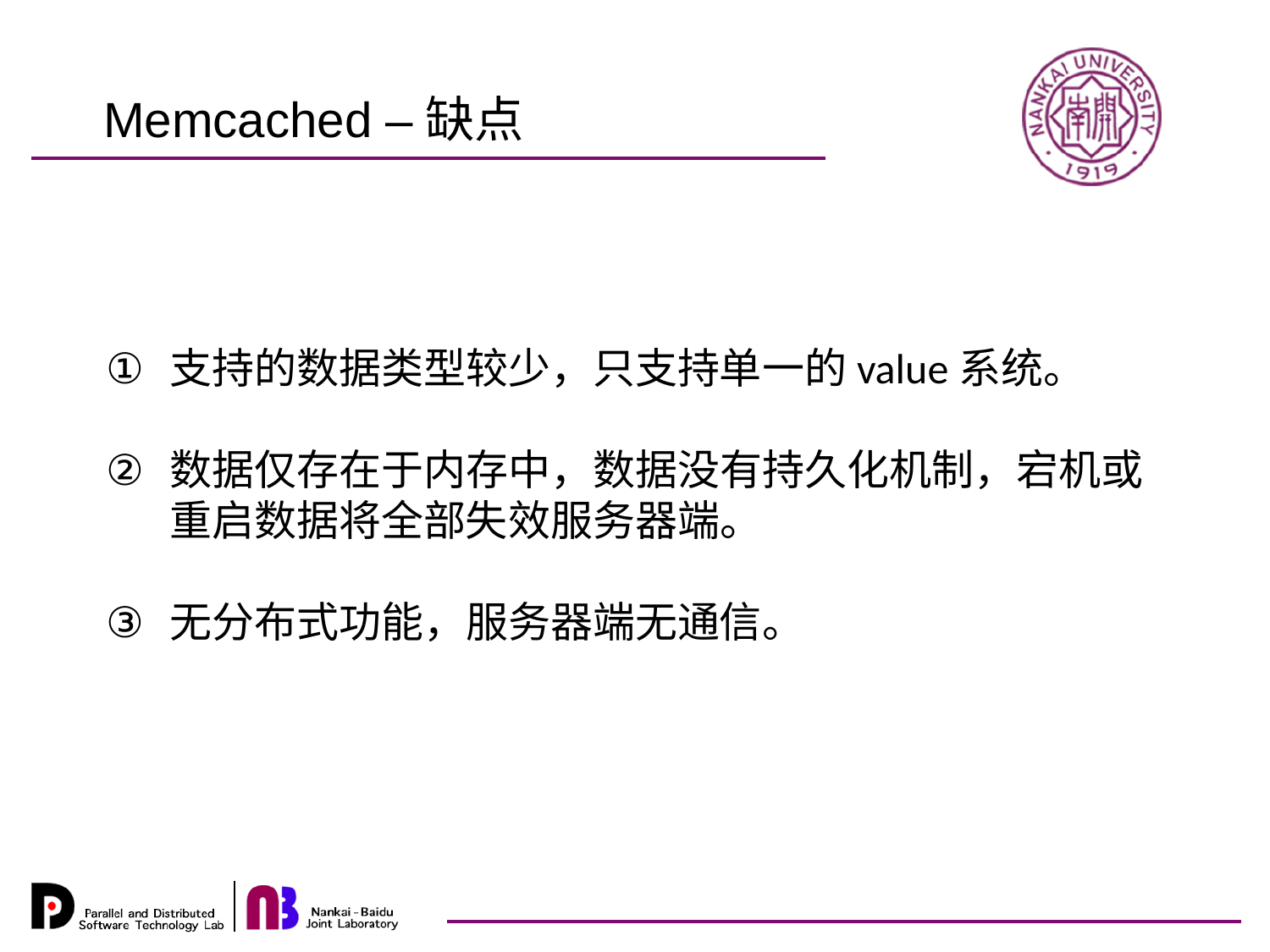

Memcached –缺点

支持的数据类型较少，只支持单一的value系统。

数据仅存在于内存中，数据没有持久化机制，宕机或重启数据将全部失效服务器端。

无分布式功能，服务器端无通信。